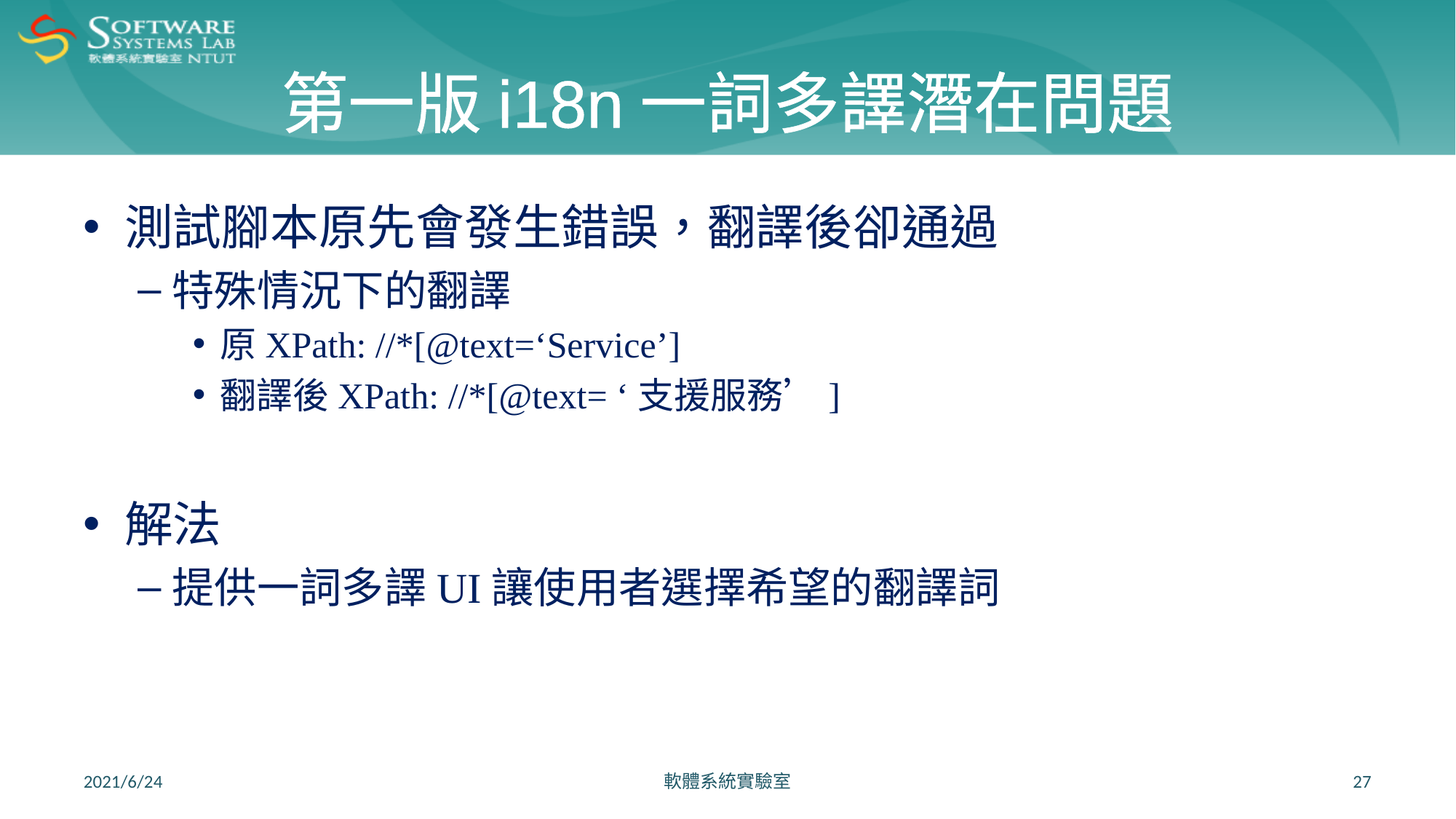

# 第一版i18n一詞多譯潛在問題
測試腳本原先會發生錯誤，翻譯後卻通過
特殊情況下的翻譯
原XPath: //*[@text=‘Service’]
翻譯後XPath: //*[@text= ‘支援服務’]

解法
提供一詞多譯UI讓使用者選擇希望的翻譯詞

2021/6/24
軟體系統實驗室
27